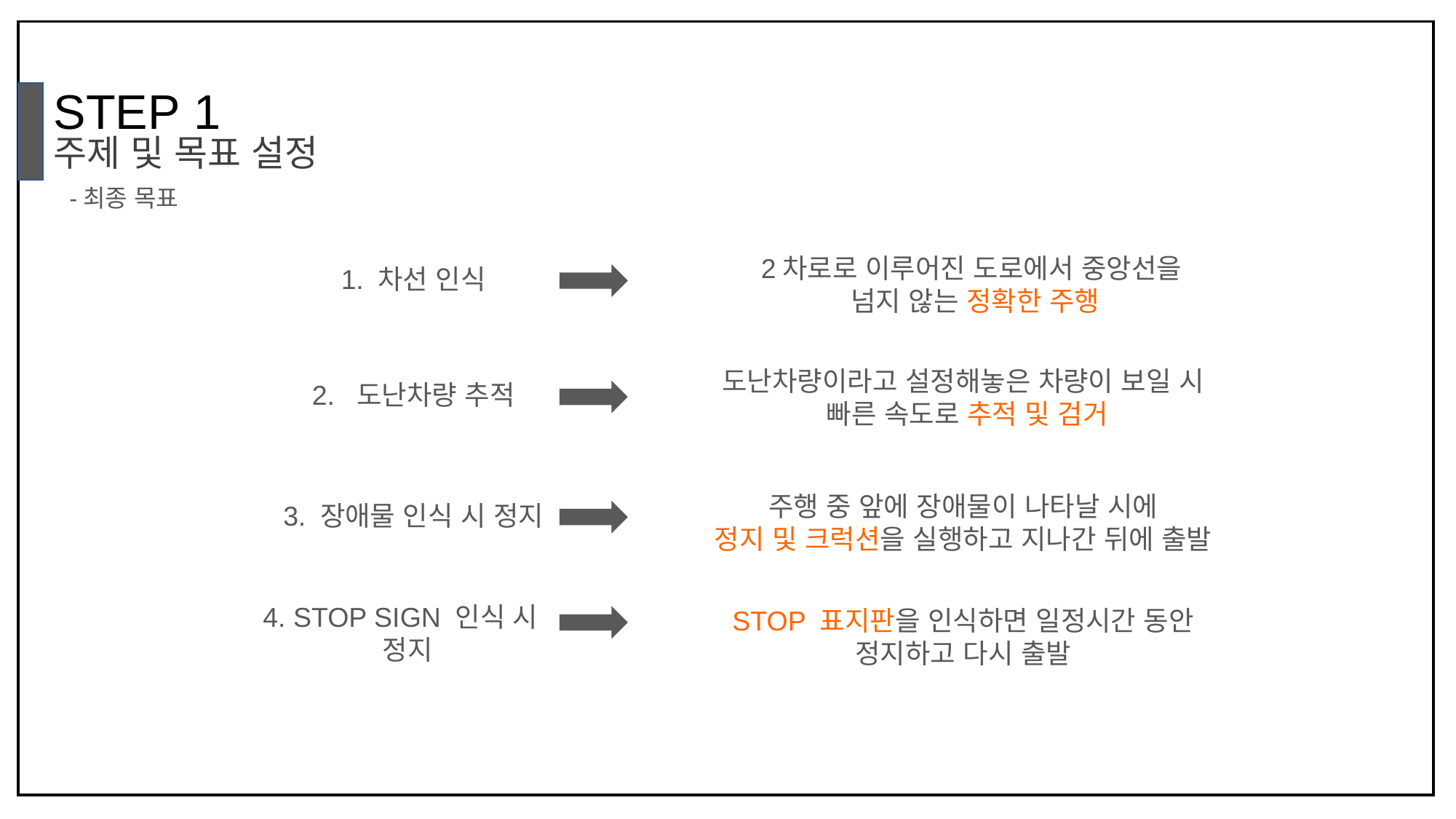

STEP 1

주제 및 목표 설정
-최종 목표
2차로로 이루어진 도로에서 중앙선을
넘지 않는 정확한 주행
1. 차선 인식

도난차량이라고 설정해놓은 차량이 보일 시
빠른 속도로 추적 및 검거
2.  도난차량 추적

주행 중 앞에 장애물이 나타날 시에
정지 및 크럭션을 실행하고 지나간 뒤에 출발
3. 장애물 인식 시 정지

4. STOP SIGN 인식 시
 정지
STOP 표지판을 인식하면 일정시간 동안
정지하고 다시 출발